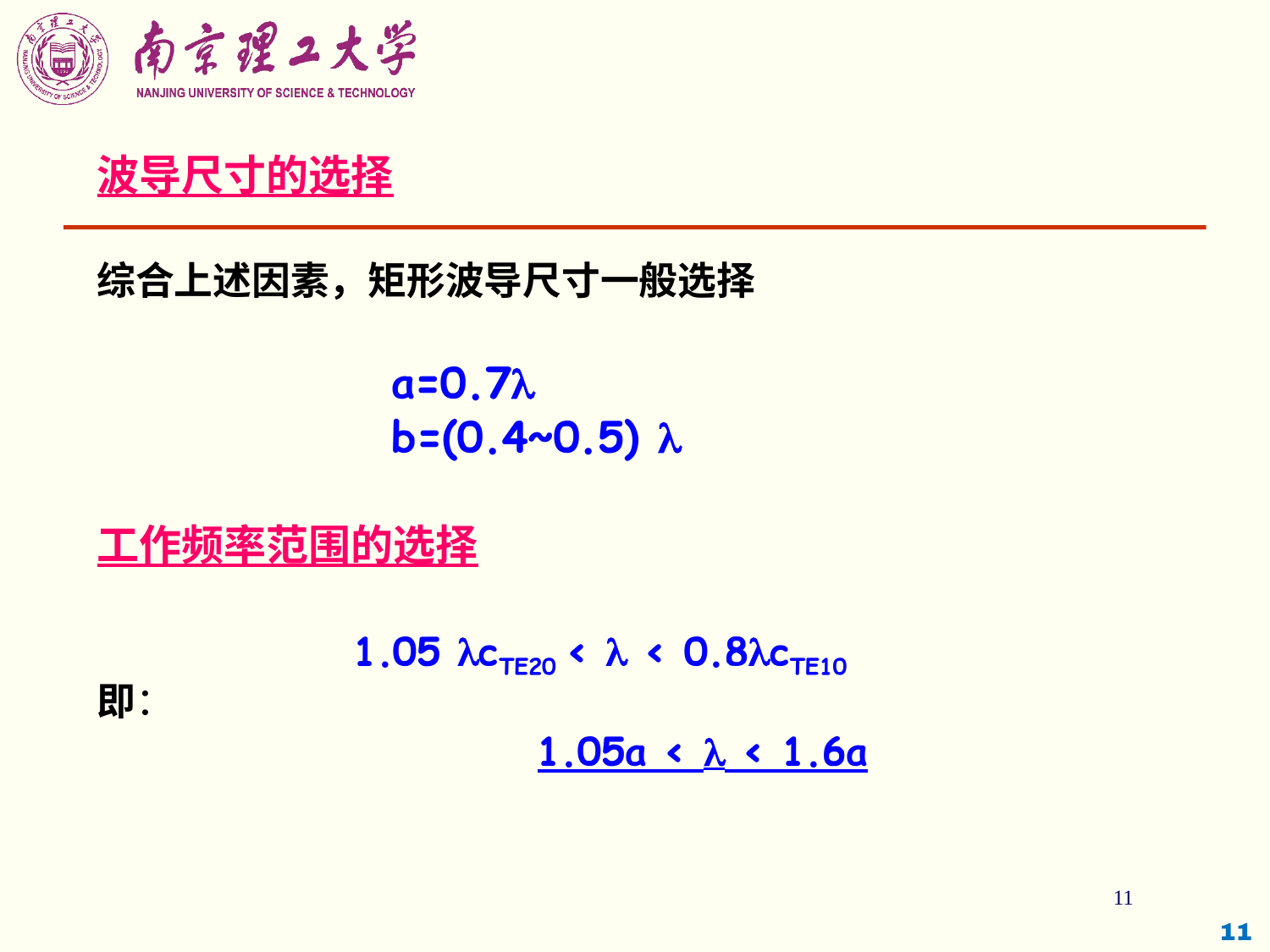

波导尺寸的选择

综合上述因素，矩形波导尺寸一般选择

                a=0.7λ
                b=(0.4~0.5) λ

工作频率范围的选择

                      1.05 λcTE20 < λ < 0.8λcTE10
即：
				 1.05a < λ < 1.6a

11